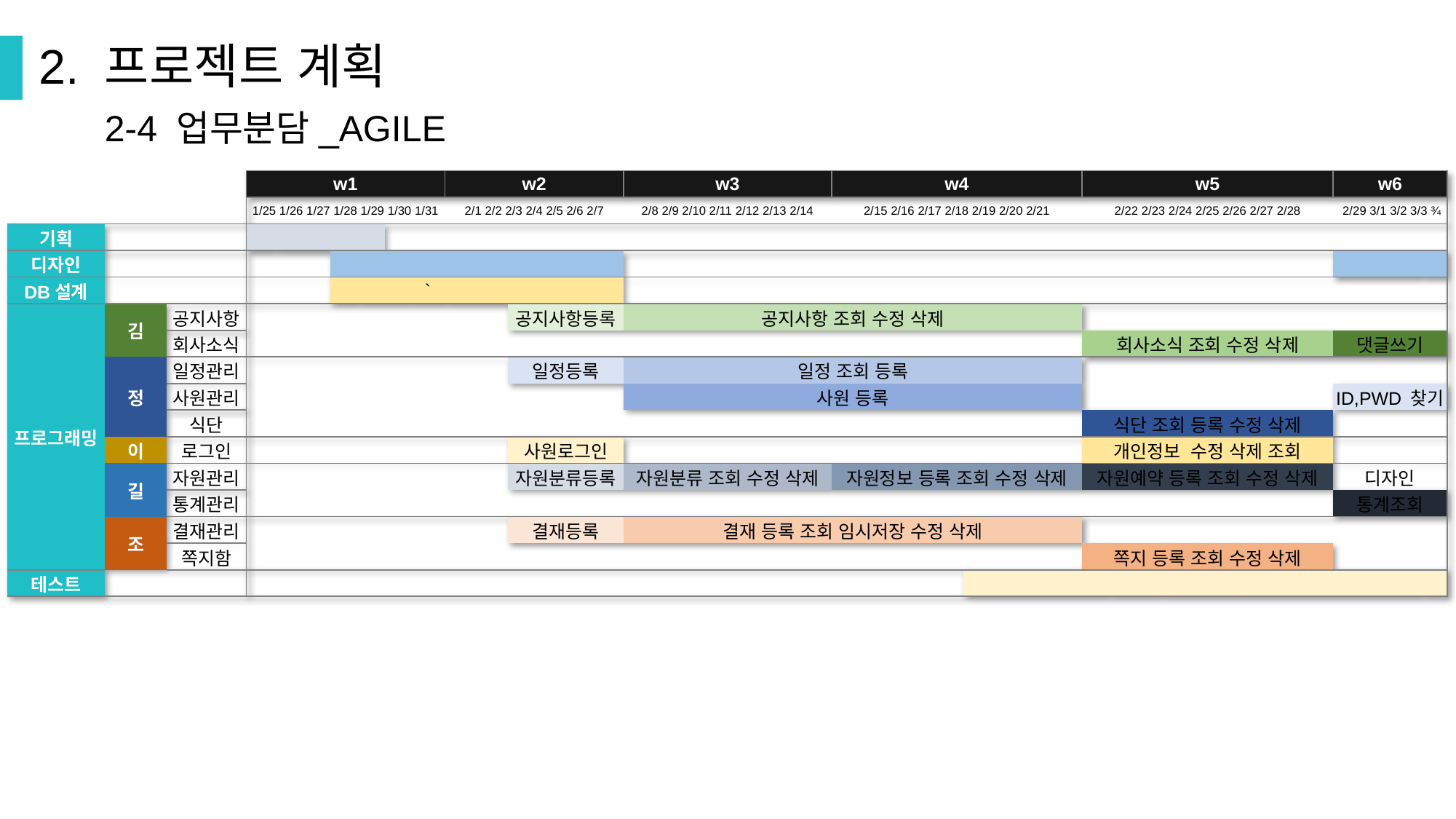

2. 프로젝트 계획

2-4 업무분담_AGILE
|  |  |  | w1 |  |  |  |  |  |  | w2 |  |  |  |  |  |  | w3 |  |  |  |  |  |  | w4 |  |  |  |  |  |  | w5 |  |  |  |  |  |  | w6 |  |  |  |  |
| --- | --- | --- | --- | --- | --- | --- | --- | --- | --- | --- | --- | --- | --- | --- | --- | --- | --- | --- | --- | --- | --- | --- | --- | --- | --- | --- | --- | --- | --- | --- | --- | --- | --- | --- | --- | --- | --- | --- | --- | --- | --- | --- |
|  |  |  | 1/25 1/26 1/27 1/28 1/29 1/30 1/31 |  |  |  |  |  |  | 2/1 2/2 2/3 2/4 2/5 2/6 2/7 |  |  |  |  |  |  | 2/8 2/9 2/10 2/11 2/12 2/13 2/14 |  |  |  |  |  |  | 2/15 2/16 2/17 2/18 2/19 2/20 2/21 |  |  |  |  |  |  | 2/22 2/23 2/24 2/25 2/26 2/27 2/28 |  |  |  |  |  |  | 2/29 3/1 3/2 3/3 ¾ |  |  |  |  |
| 기획 |  |  |  |  |  |  |  |  |  |  |  |  |  |  |  |  |  |  |  |  |  |  |  |  |  |  |  |  |  |  |  |  |  |  |  |  |  |  |  |  |  |  |
| 디자인 |  |  |  |  |  |  |  |  |  |  |  |  |  |  |  |  |  |  |  |  |  |  |  |  |  |  |  |  |  |  |  |  |  |  |  |  |  |  |  |  |  |  |
| DB설계 |  |  |  |  |  |  |  |  | ` |  |  |  |  |  |  |  |  |  |  |  |  |  |  |  |  |  |  |  |  |  |  |  |  |  |  |  |  |  |  |  |  |  |
| 프로그래밍 | 김 | 공지사항 |  |  |  |  |  |  |  |  |  |  | 공지사항등록 |  |  |  | 공지사항 조회 수정 삭제 |  |  |  |  |  |  |  |  |  |  |  |  |  |  |  |  |  |  |  |  |  |  |  |  |  |
|  |  | 회사소식 |  |  |  |  |  |  |  |  |  |  |  |  |  |  |  |  |  |  |  |  |  |  |  |  |  |  |  |  | 회사소식 조회 수정 삭제 |  |  |  |  |  |  | 댓글쓰기 |  |  |  |  |
|  | 정 | 일정관리 |  |  |  |  |  |  |  |  |  |  | 일정등록 |  |  |  | 일정 조회 등록 |  |  |  |  |  |  |  |  |  |  |  |  |  |  |  |  |  |  |  |  |  |  |  |  |  |
|  |  | 사원관리 |  |  |  |  |  |  |  |  |  |  |  |  |  |  | 사원 등록 |  |  |  |  |  |  |  |  |  |  |  |  |  |  |  |  |  |  |  |  | ID,PWD 찾기 |  |  |  |  |
|  |  | 식단 |  |  |  |  |  |  |  |  |  |  |  |  |  |  |  |  |  |  |  |  |  |  |  |  |  |  |  |  | 식단 조회 등록 수정 삭제 |  |  |  |  |  |  |  |  |  |  |  |
|  | 이 | 로그인 |  |  |  |  |  |  |  |  |  |  | 사원로그인 |  |  |  |  |  |  |  |  |  |  |  |  |  |  |  |  |  | 개인정보 수정 삭제 조회 |  |  |  |  |  |  |  |  |  |  |  |
|  | 길 | 자원관리 |  |  |  |  |  |  |  |  |  |  | 자원분류등록 |  |  |  | 자원분류 조회 수정 삭제 |  |  |  |  |  |  | 자원정보 등록 조회 수정 삭제 |  |  |  |  |  |  | 자원예약 등록 조회 수정 삭제 |  |  |  |  |  |  | 디자인 |  |  |  |  |
|  |  | 통계관리 |  |  |  |  |  |  |  |  |  |  |  |  |  |  |  |  |  |  |  |  |  |  |  |  |  |  |  |  |  |  |  |  |  |  |  | 통계조회 |  |  |  |  |
|  | 조 | 결재관리 |  |  |  |  |  |  |  |  |  |  | 결재등록 |  |  |  | 결재 등록 조회 임시저장 수정 삭제 |  |  |  |  |  |  |  |  |  |  |  |  |  |  |  |  |  |  |  |  |  |  |  |  |  |
|  |  | 쪽지함 |  |  |  |  |  |  |  |  |  |  |  |  |  |  |  |  |  |  |  |  |  |  |  |  |  |  |  |  | 쪽지 등록 조회 수정 삭제 |  |  |  |  |  |  |  |  |  |  |  |
| 테스트 |  |  |  |  |  |  |  |  |  |  |  |  |  |  |  |  |  |  |  |  |  |  |  |  |  |  |  |  |  |  |  |  |  |  |  |  |  |  |  |  |  |  |